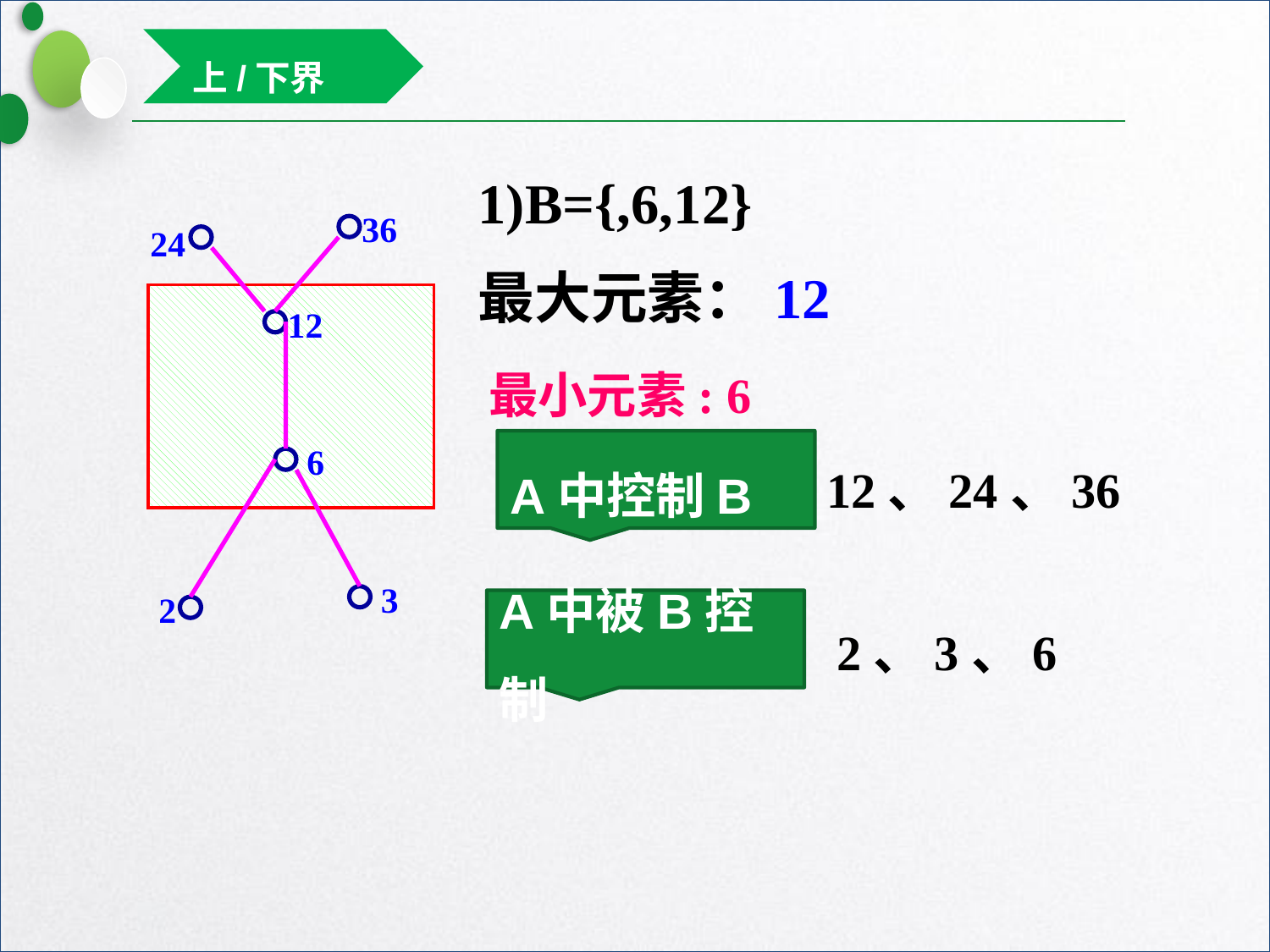

上/下界
1)B={,6,12}
36
24

12

6

3
2

最大元素：12

最小元素: 6
12、24、36
A中控制B
2、3、6
A中被B控制